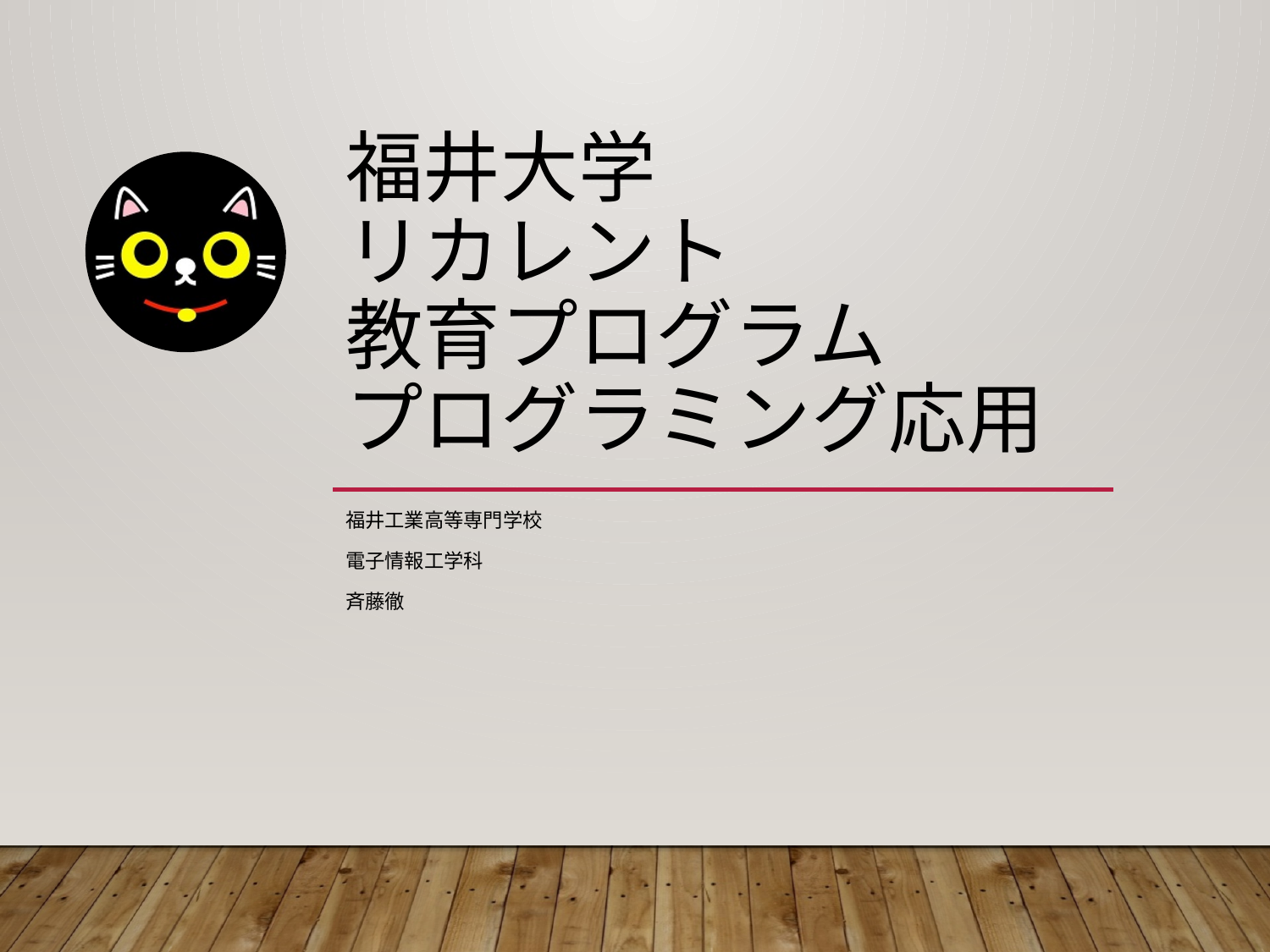

# 福井大学 リカレント 教育プログラム プログラミング応用

福井工業高等専門学校
電子情報工学科
斉藤徹